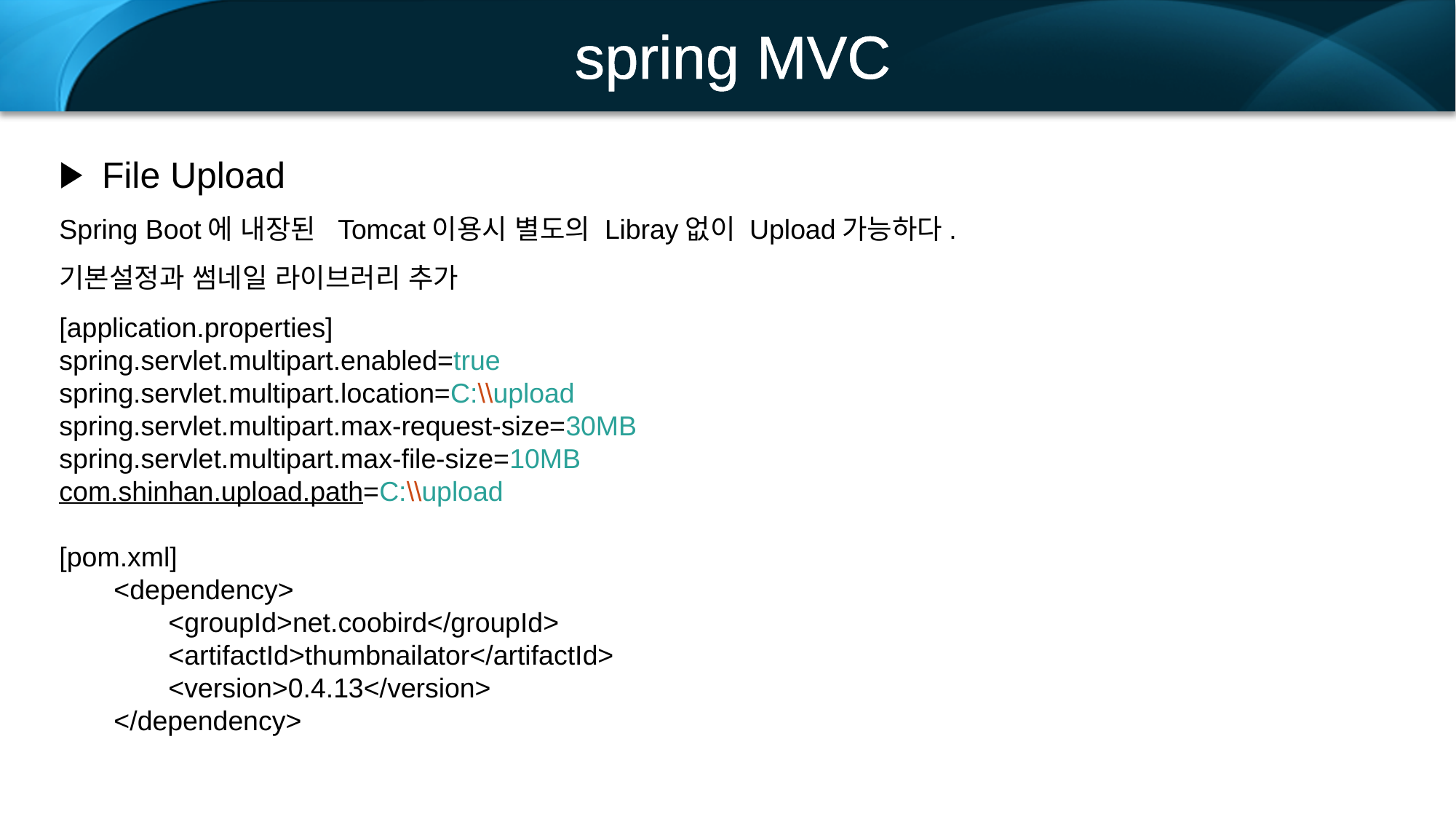

spring MVC
File Upload
Spring Boot에 내장된  Tomcat이용시 별도의 Libray없이 Upload가능하다.
기본설정과 썸네일 라이브러리 추가
[application.properties]
spring.servlet.multipart.enabled=true
spring.servlet.multipart.location=C:\\upload
spring.servlet.multipart.max-request-size=30MB
spring.servlet.multipart.max-file-size=10MB
com.shinhan.upload.path=C:\\upload

[pom.xml]
<dependency>
<groupId>net.coobird</groupId>
<artifactId>thumbnailator</artifactId>
<version>0.4.13</version>
</dependency>